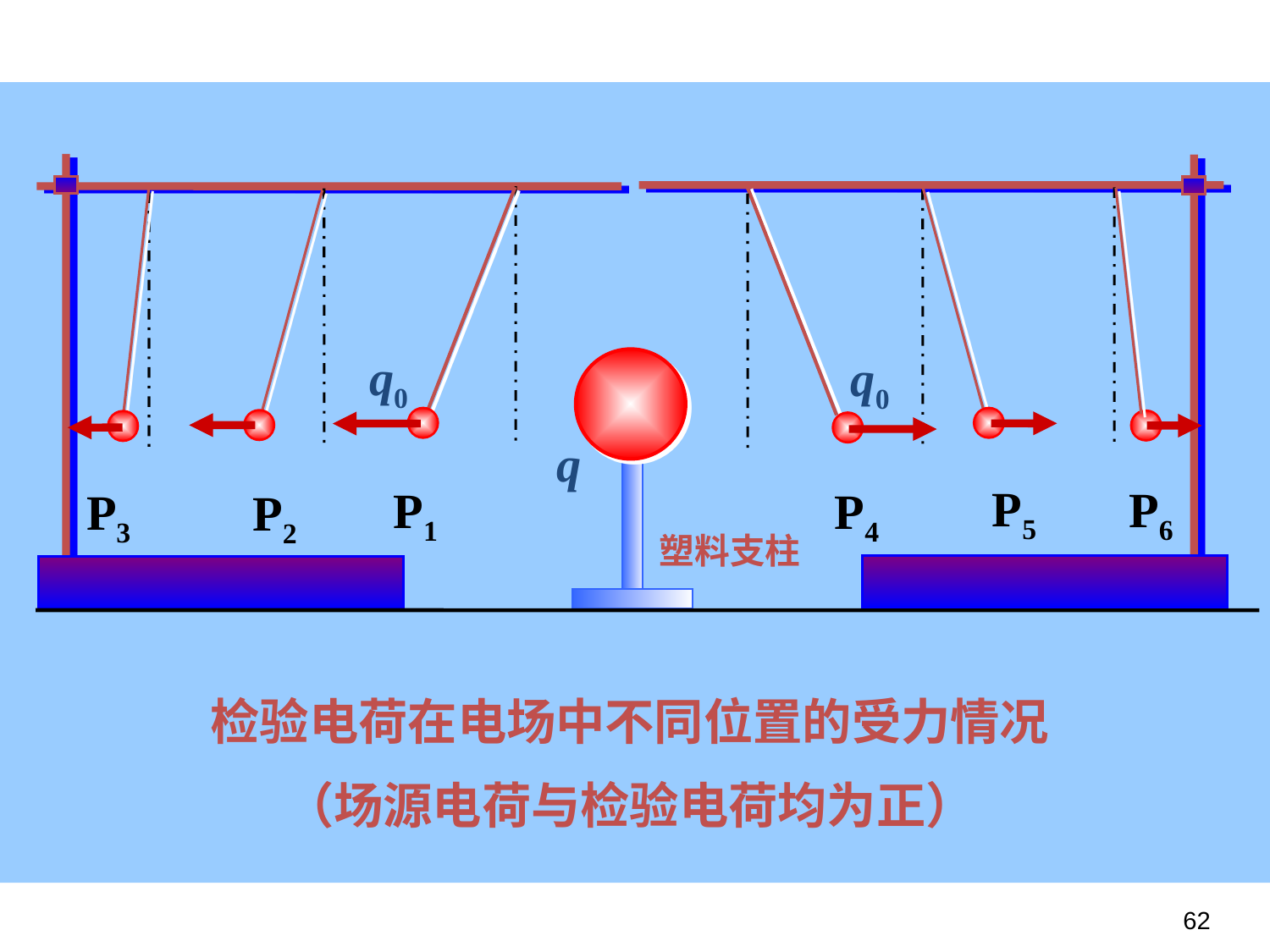

q0
q0

q

塑料支柱

P5
P6
P1
P4
P3
P2

检验电荷在电场中不同位置的受力情况
（场源电荷与检验电荷均为正）
62